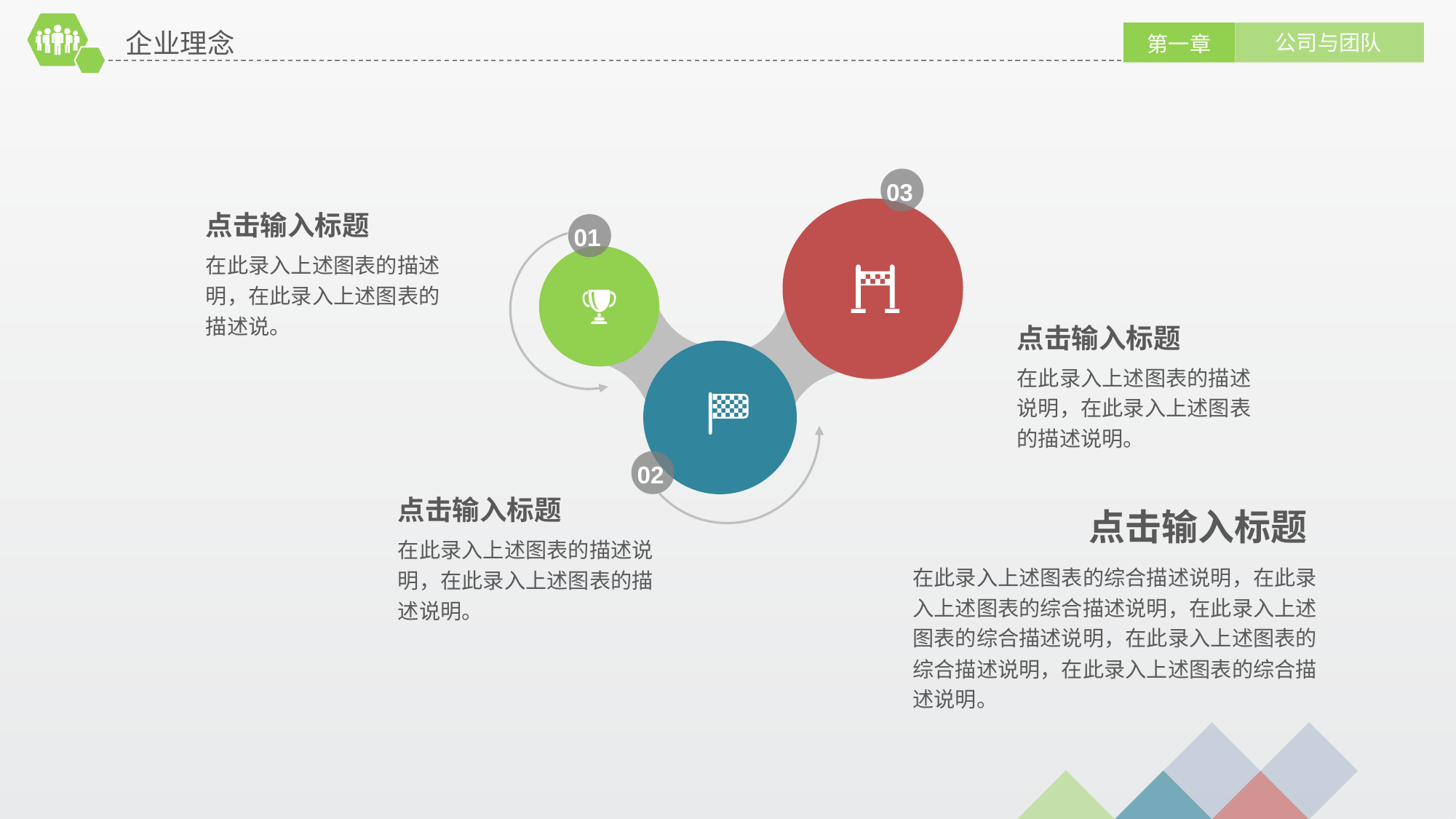

企业理念

公司与团队
第一章

03

点击输入标题

01

在此录入上述图表的描述明，在此录入上述图表的描述说。

点击输入标题

在此录入上述图表的描述说明，在此录入上述图表的描述说明。

02
点击输入标题
点击输入标题
在此录入上述图表的描述说明，在此录入上述图表的描述说明。
在此录入上述图表的综合描述说明，在此录入上述图表的综合描述说明，在此录入上述图表的综合描述说明，在此录入上述图表的综合描述说明，在此录入上述图表的综合描述说明。